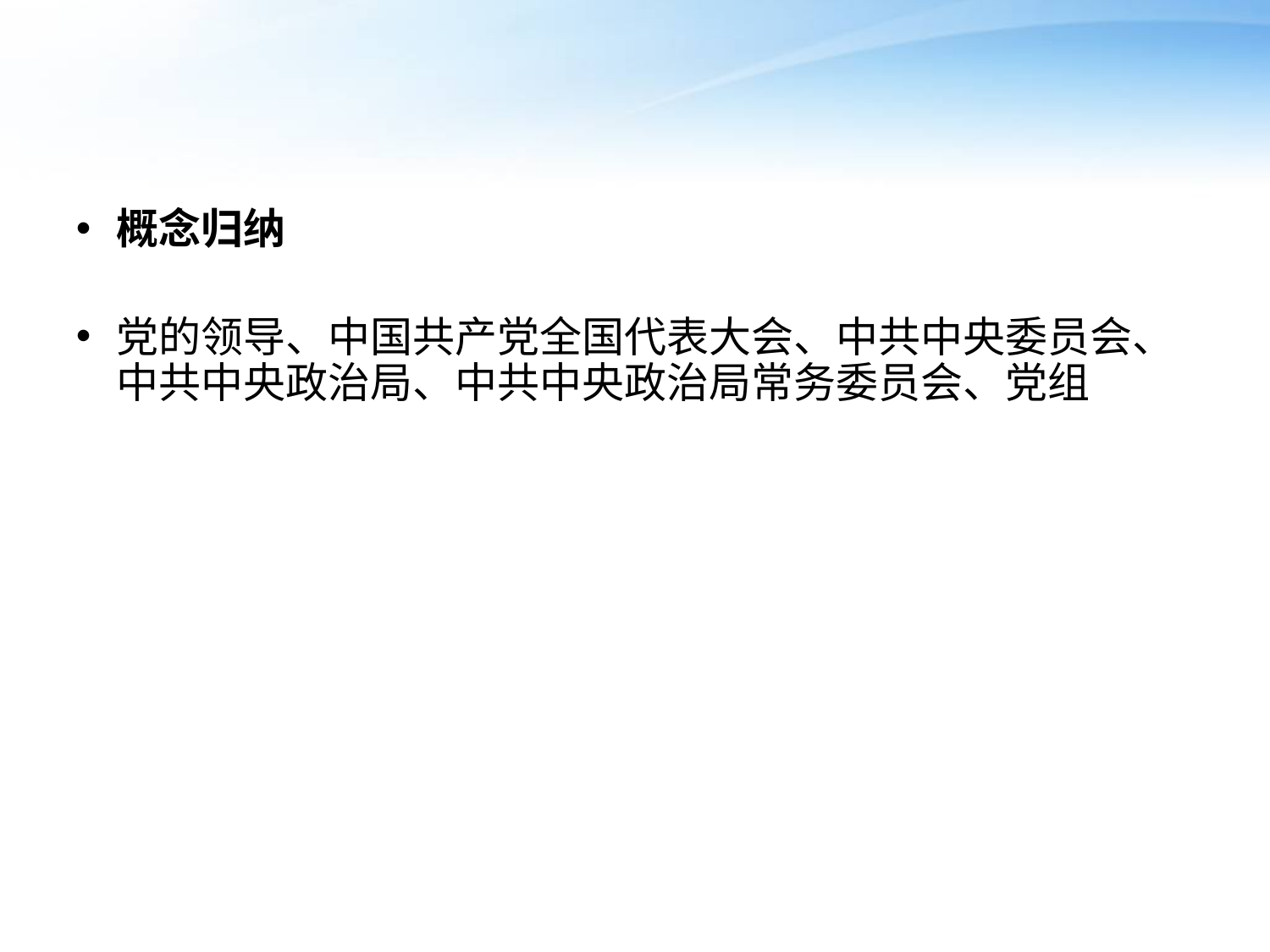

#
概念归纳

党的领导、中国共产党全国代表大会、中共中央委员会、中共中央政治局、中共中央政治局常务委员会、党组